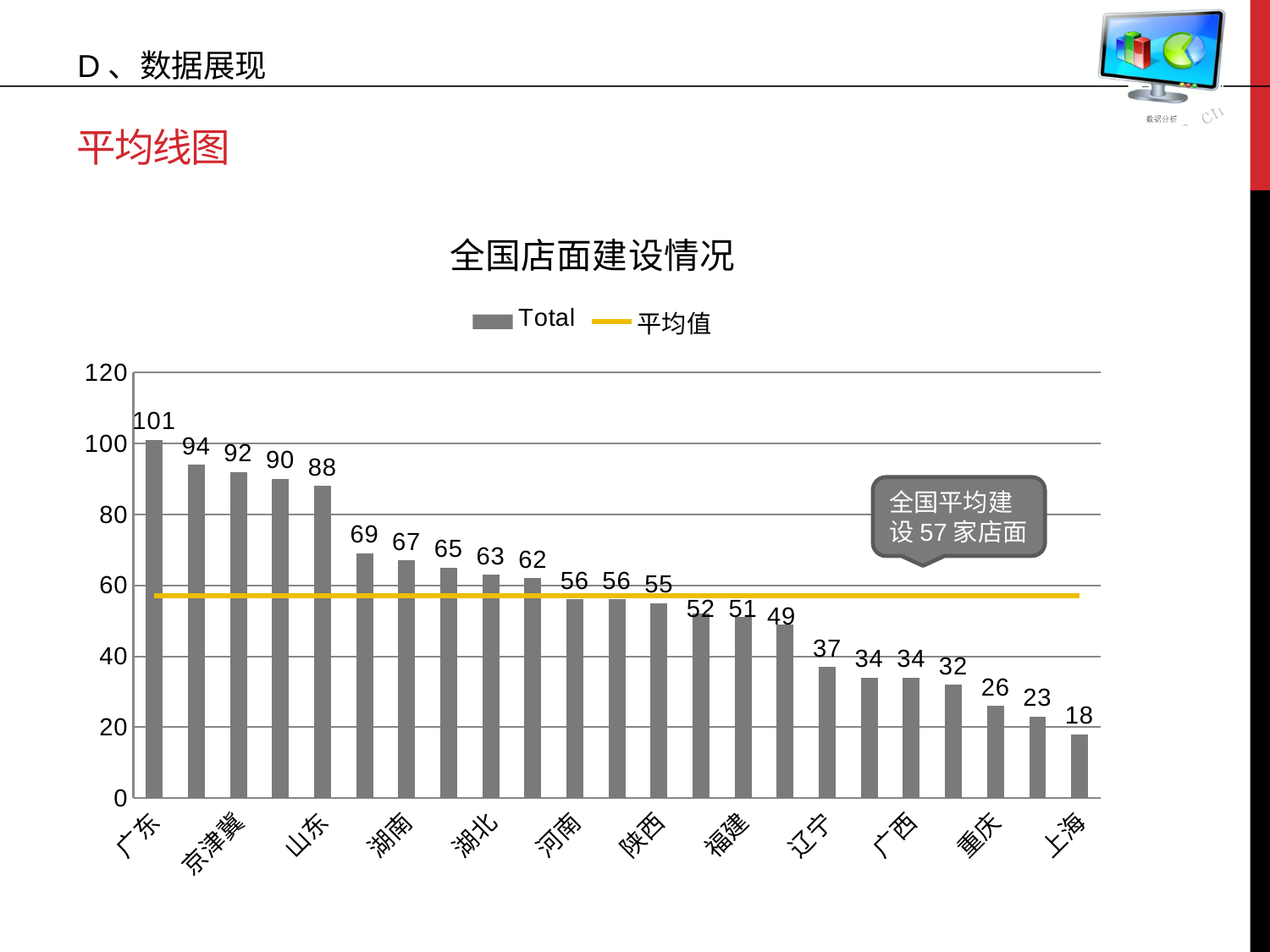

D、数据展现
# 平均线图

### Chart: 全国店面建设情况

| Category | Total | 平均值 |
|---|---|---|
| 广东 | 101.0 | 57.0 |
| 江苏 | 94.0 | 57.0 |
| 京津冀 | 92.0 | 57.0 |
| 四川 | 90.0 | 57.0 |
| 山东 | 88.0 | 57.0 |
| 晋蒙 | 69.0 | 57.0 |
| 湖南 | 67.0 | 57.0 |
| 浙江 | 65.0 | 57.0 |
| 湖北 | 63.0 | 57.0 |
| 云贵 | 62.0 | 57.0 |
| 河南 | 56.0 | 57.0 |
| 江西 | 56.0 | 57.0 |
| 陕西 | 55.0 | 57.0 |
| 安徽 | 52.0 | 57.0 |
| 福建 | 51.0 | 57.0 |
| 黑吉 | 49.0 | 57.0 |
| 辽宁 | 37.0 | 57.0 |
| 甘青宁 | 34.0 | 57.0 |
| 广西 | 34.0 | 57.0 |
| 深圳 | 32.0 | 57.0 |
| 重庆 | 26.0 | 57.0 |
| 新疆 | 23.0 | 57.0 |
| 上海 | 18.0 | 57.0 |
全国平均建设57家店面